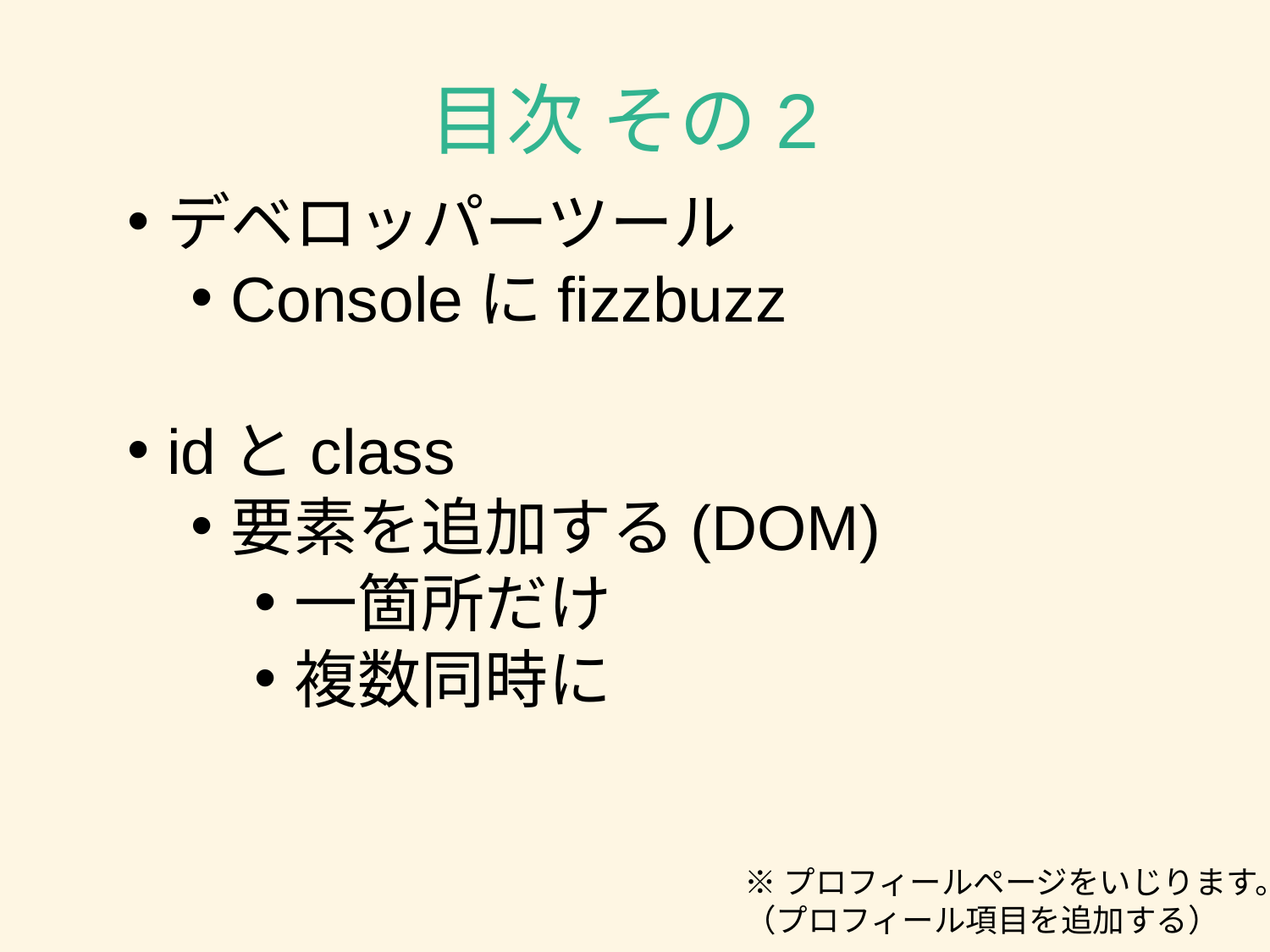

# 目次 その2
デベロッパーツール
Consoleにfizzbuzz
idとclass
要素を追加する(DOM)
一箇所だけ
複数同時に

※プロフィールページをいじります。
（プロフィール項目を追加する）